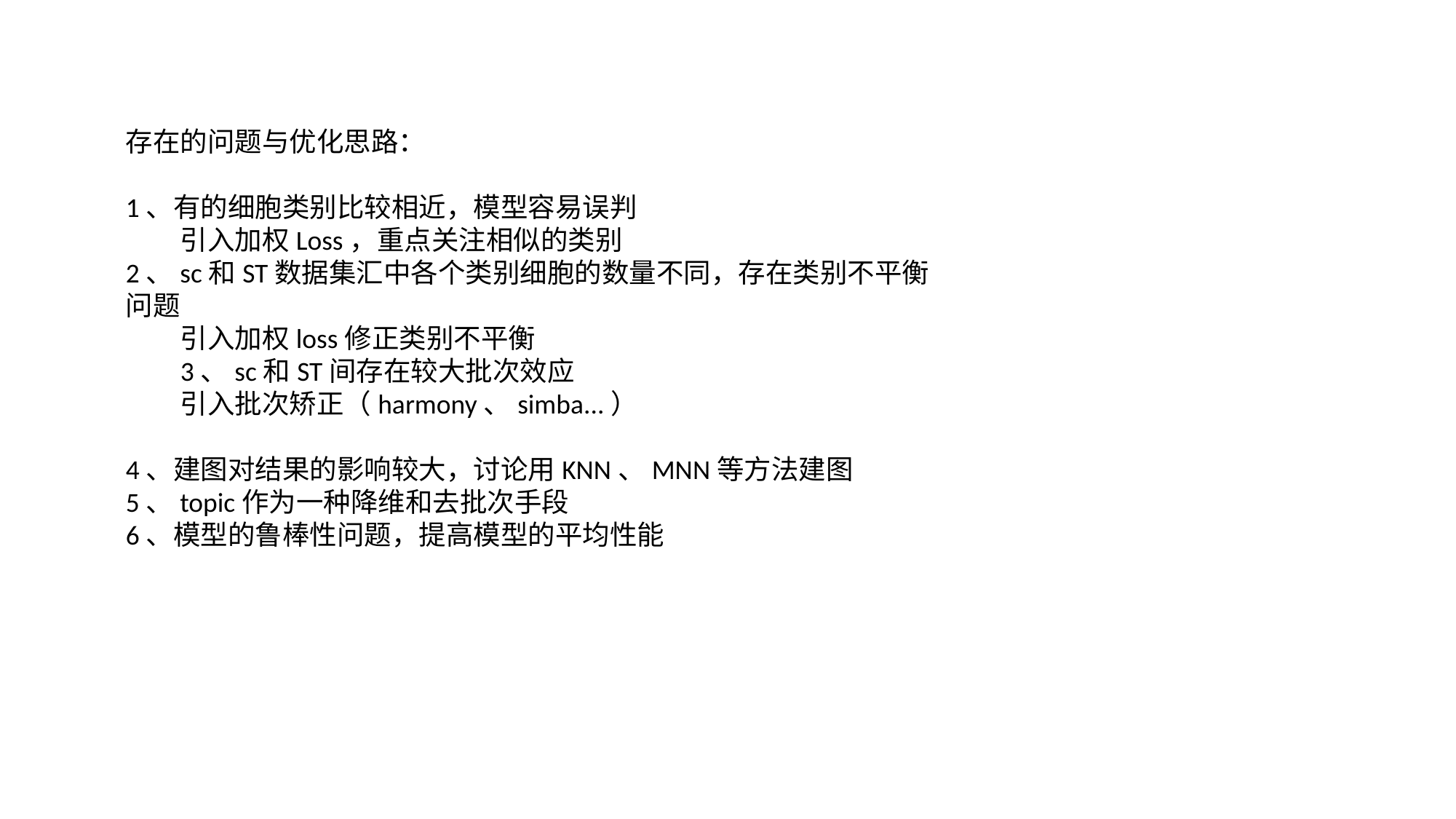

存在的问题与优化思路：

1、有的细胞类别比较相近，模型容易误判
引入加权Loss，重点关注相似的类别
2、sc和ST数据集汇中各个类别细胞的数量不同，存在类别不平衡问题
引入加权loss修正类别不平衡
3、sc和ST间存在较大批次效应
引入批次矫正（harmony、simba...）

4、建图对结果的影响较大，讨论用KNN、MNN等方法建图
5、topic作为一种降维和去批次手段
6、模型的鲁棒性问题，提高模型的平均性能